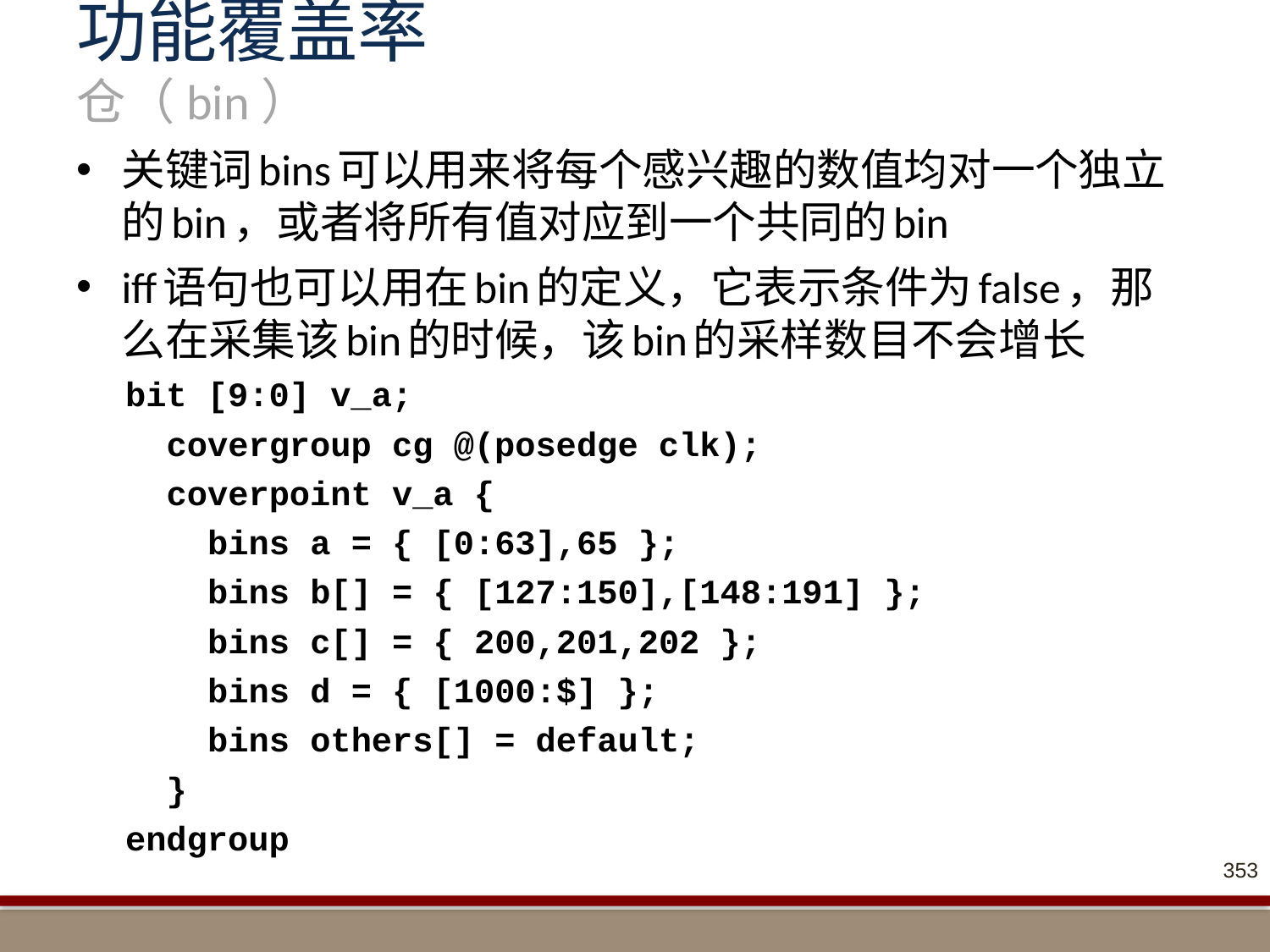

# 功能覆盖率 仓（bin）
关键词bins可以用来将每个感兴趣的数值均对一个独立的bin，或者将所有值对应到一个共同的bin
iff语句也可以用在bin的定义，它表示条件为false，那么在采集该bin的时候，该bin的采样数目不会增长
bit [9:0] v_a;
  covergroup cg @(posedge clk);
  coverpoint v_a {
    bins a = { [0:63],65 };
    bins b[] = { [127:150],[148:191] };
    bins c[] = { 200,201,202 };
    bins d = { [1000:$] };
    bins others[] = default;
  }
endgroup
353